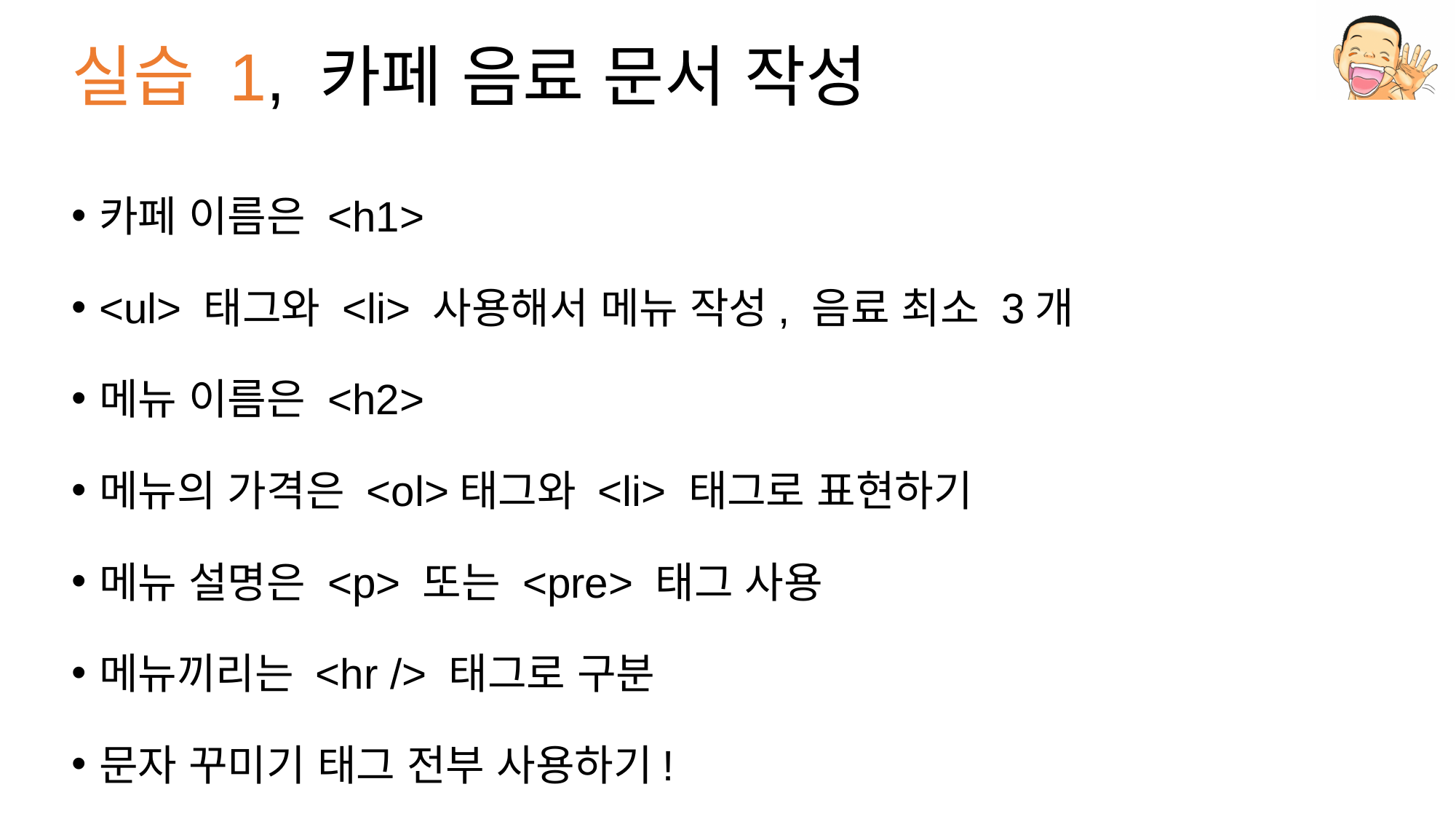

# 실습 1, 카페 음료 문서 작성
카페 이름은 <h1>
<ul> 태그와 <li> 사용해서 메뉴 작성, 음료 최소 3개
메뉴 이름은 <h2>
메뉴의 가격은 <ol>태그와 <li> 태그로 표현하기
메뉴 설명은 <p> 또는 <pre> 태그 사용
메뉴끼리는 <hr /> 태그로 구분
문자 꾸미기 태그 전부 사용하기!